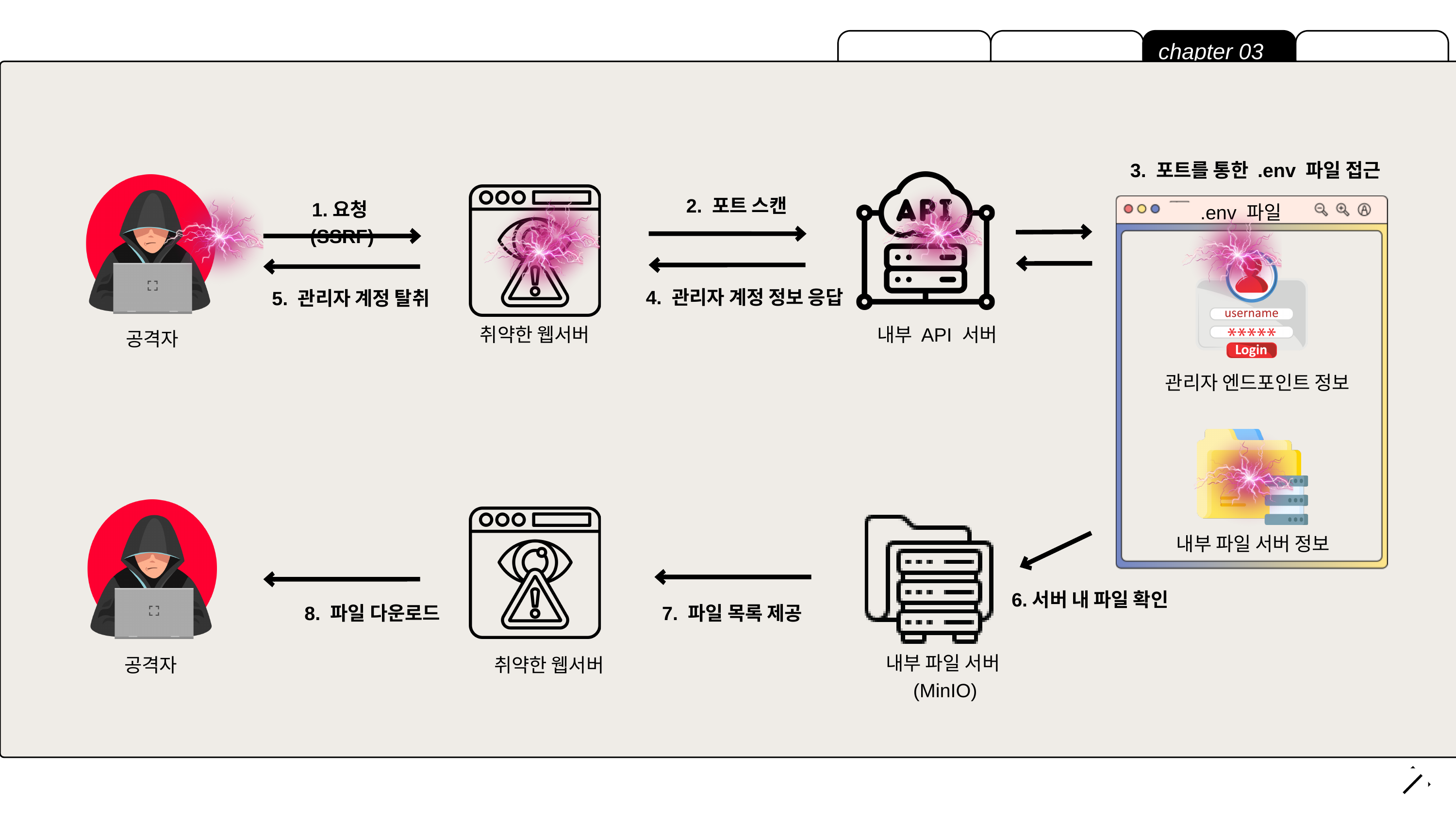

chapter 03

3. 포트를 통한 .env 파일 접근

2. 포트 스캔
1.요청(SSRF)

.env 파일

4. 관리자 계정 정보 응답
5. 관리자 계정 탈취
취약한 웹서버
내부 API 서버
공격자
관리자 엔드포인트 정보

내부 파일 서버 정보

6.서버 내 파일 확인
8. 파일 다운로드
7. 파일 목록 제공
내부 파일 서버(MinIO)
공격자
취약한 웹서버